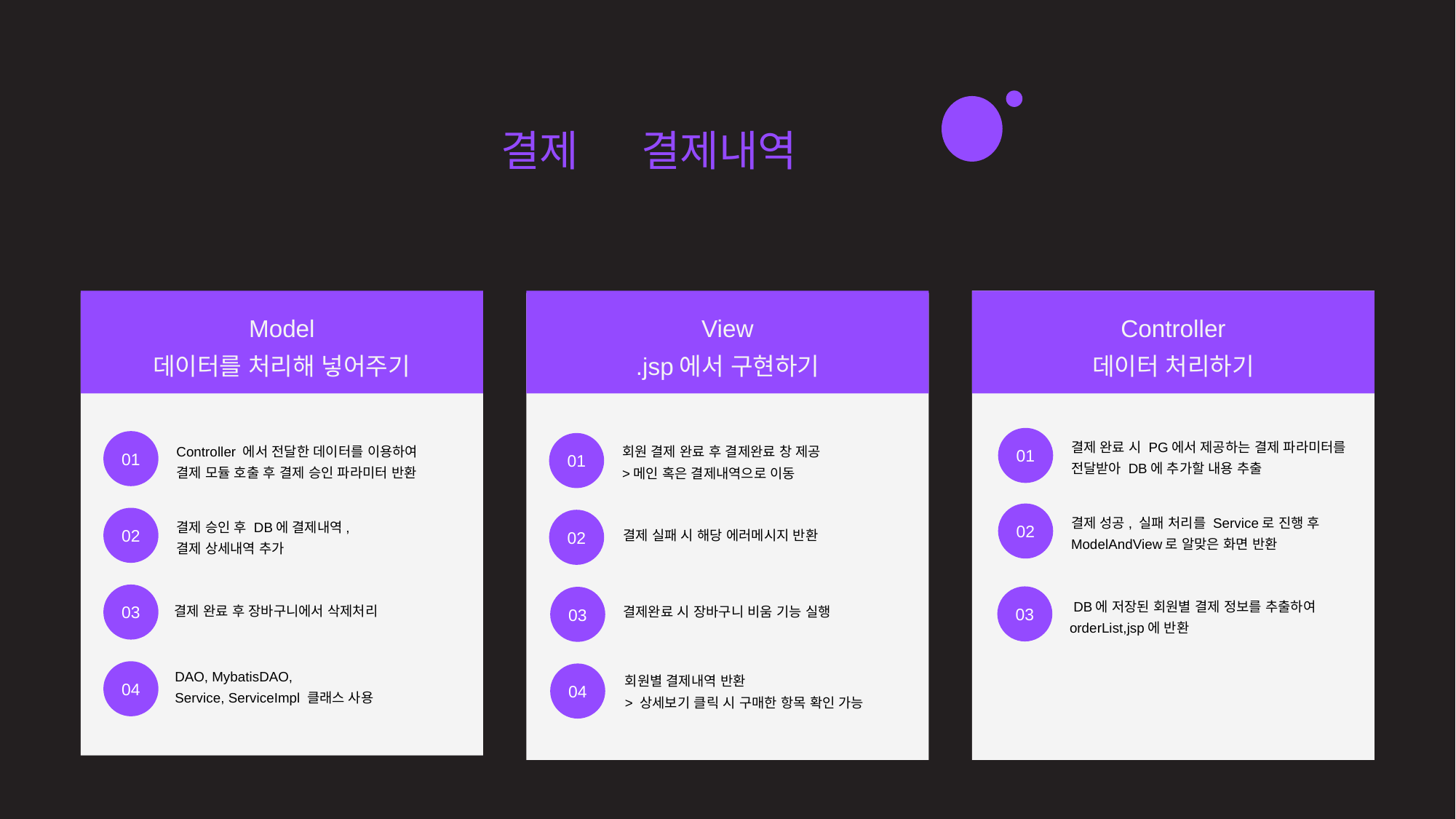

35 / 60
eduZino - 김나연

 결제 및 결제내역 기능 구현
[cartList.jsp, paycomplete.jsp,payfail.jsp,orderList.jsp]

Model
데이터를 처리해 넣어주기
View
.jsp에서 구현하기
Controller
데이터 처리하기
01
01
01
결제 완료 시 PG에서 제공하는 결제 파라미터를 전달받아 DB에 추가할 내용 추출
Controller 에서 전달한 데이터를 이용하여
결제 모듈 호출 후 결제 승인 파라미터 반환
회원 결제 완료 후 결제완료 창 제공
>메인 혹은 결제내역으로 이동
02
02
결제 성공, 실패 처리를 Service로 진행 후
ModelAndView로 알맞은 화면 반환
02
결제 승인 후 DB에 결제내역,
결제 상세내역 추가
결제 실패 시 해당 에러메시지 반환
03
03
03
 DB에 저장된 회원별 결제 정보를 추출하여 orderList,jsp에 반환
결제 완료 후 장바구니에서 삭제처리
결제완료 시 장바구니 비움 기능 실행
04
DAO, MybatisDAO,
Service, ServiceImpl 클래스 사용
04
회원별 결제내역 반환
> 상세보기 클릭 시 구매한 항목 확인 가능